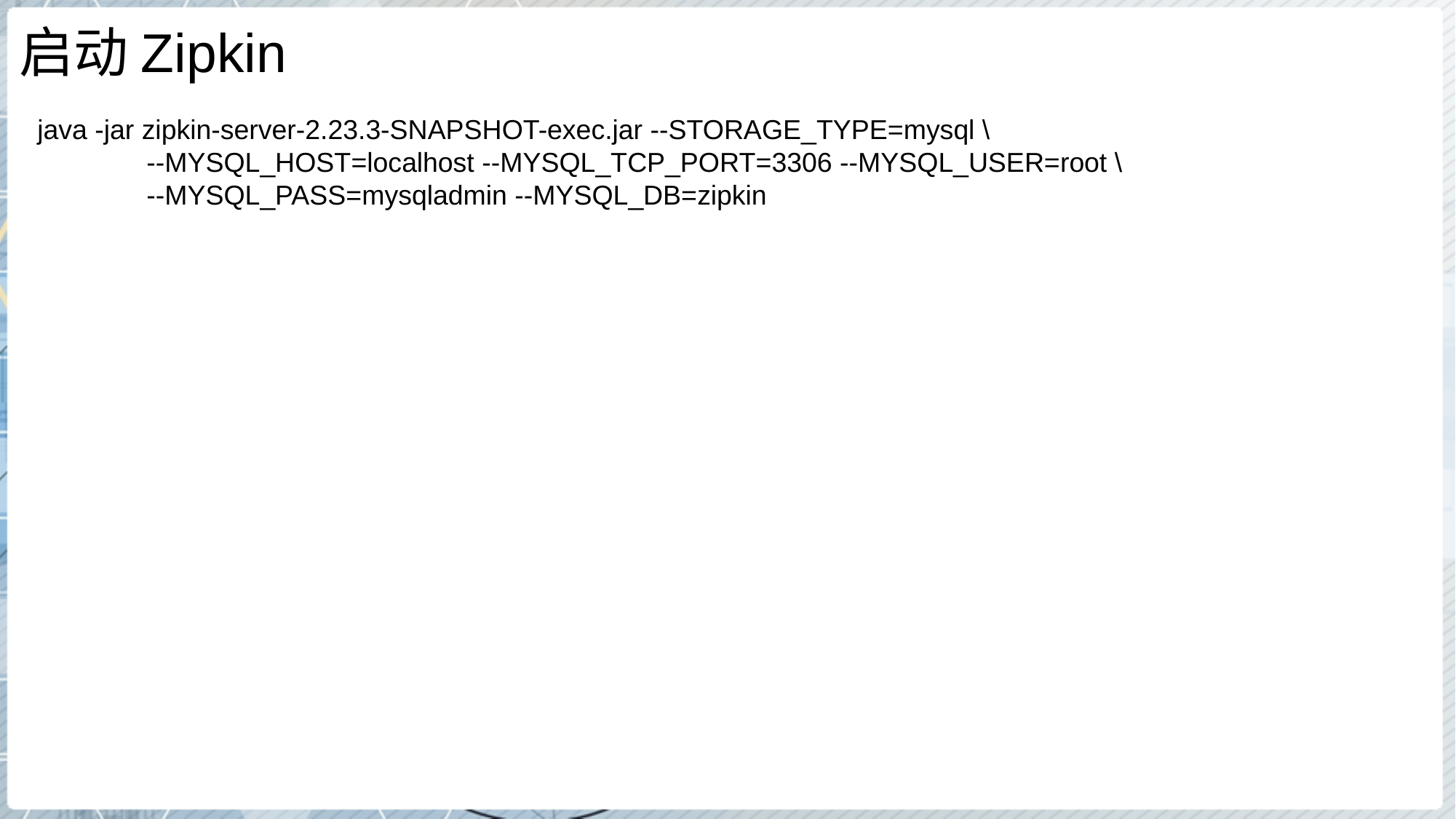

# 启动Zipkin
java -jar zipkin-server-2.23.3-SNAPSHOT-exec.jar --STORAGE_TYPE=mysql \
	--MYSQL_HOST=localhost --MYSQL_TCP_PORT=3306 --MYSQL_USER=root \
	--MYSQL_PASS=mysqladmin --MYSQL_DB=zipkin